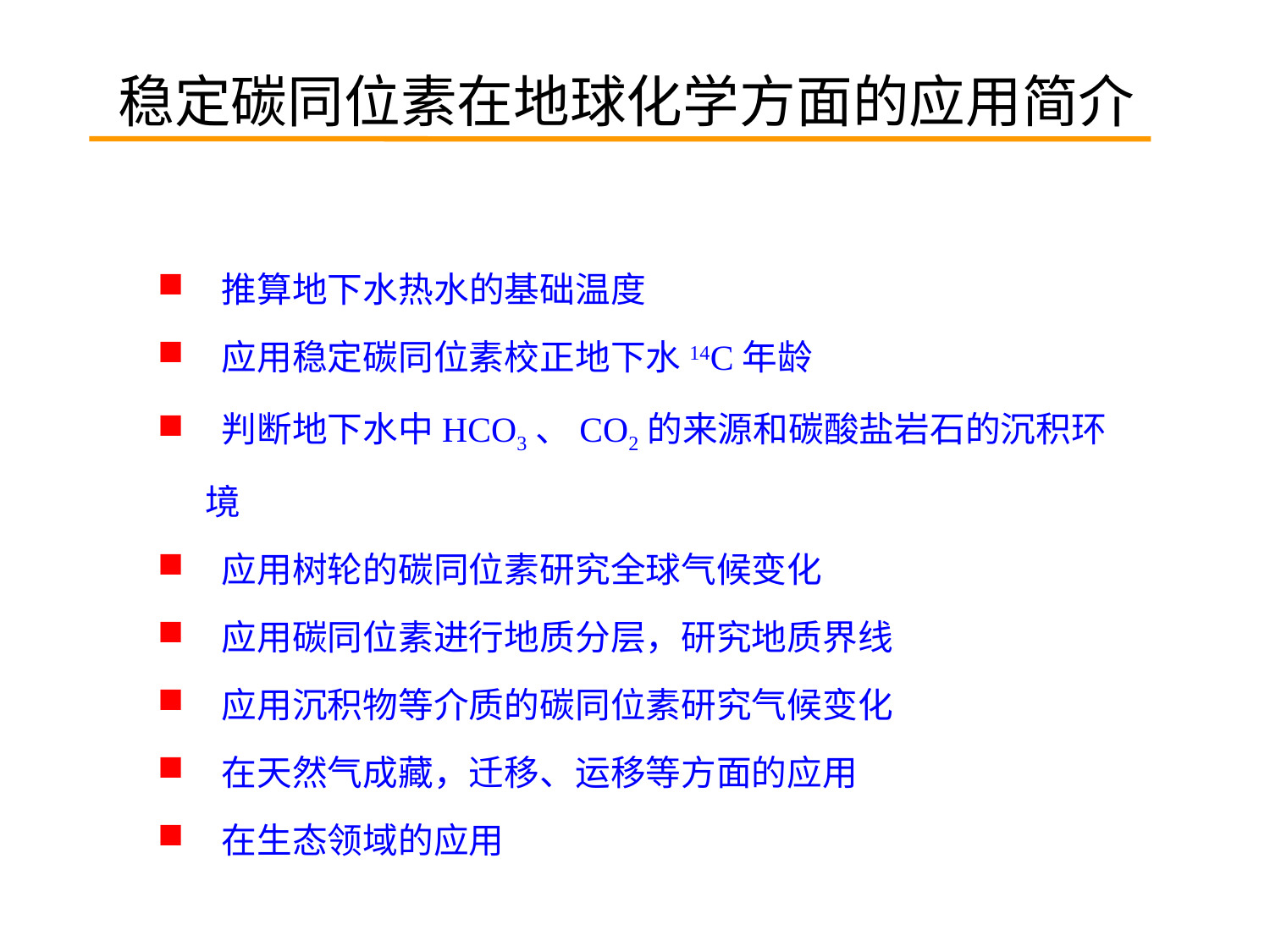

稳定碳同位素在地球化学方面的应用简介
 推算地下水热水的基础温度
 应用稳定碳同位素校正地下水14C年龄
 判断地下水中HCO3、CO2的来源和碳酸盐岩石的沉积环境
 应用树轮的碳同位素研究全球气候变化
 应用碳同位素进行地质分层，研究地质界线
 应用沉积物等介质的碳同位素研究气候变化
 在天然气成藏，迁移、运移等方面的应用
 在生态领域的应用